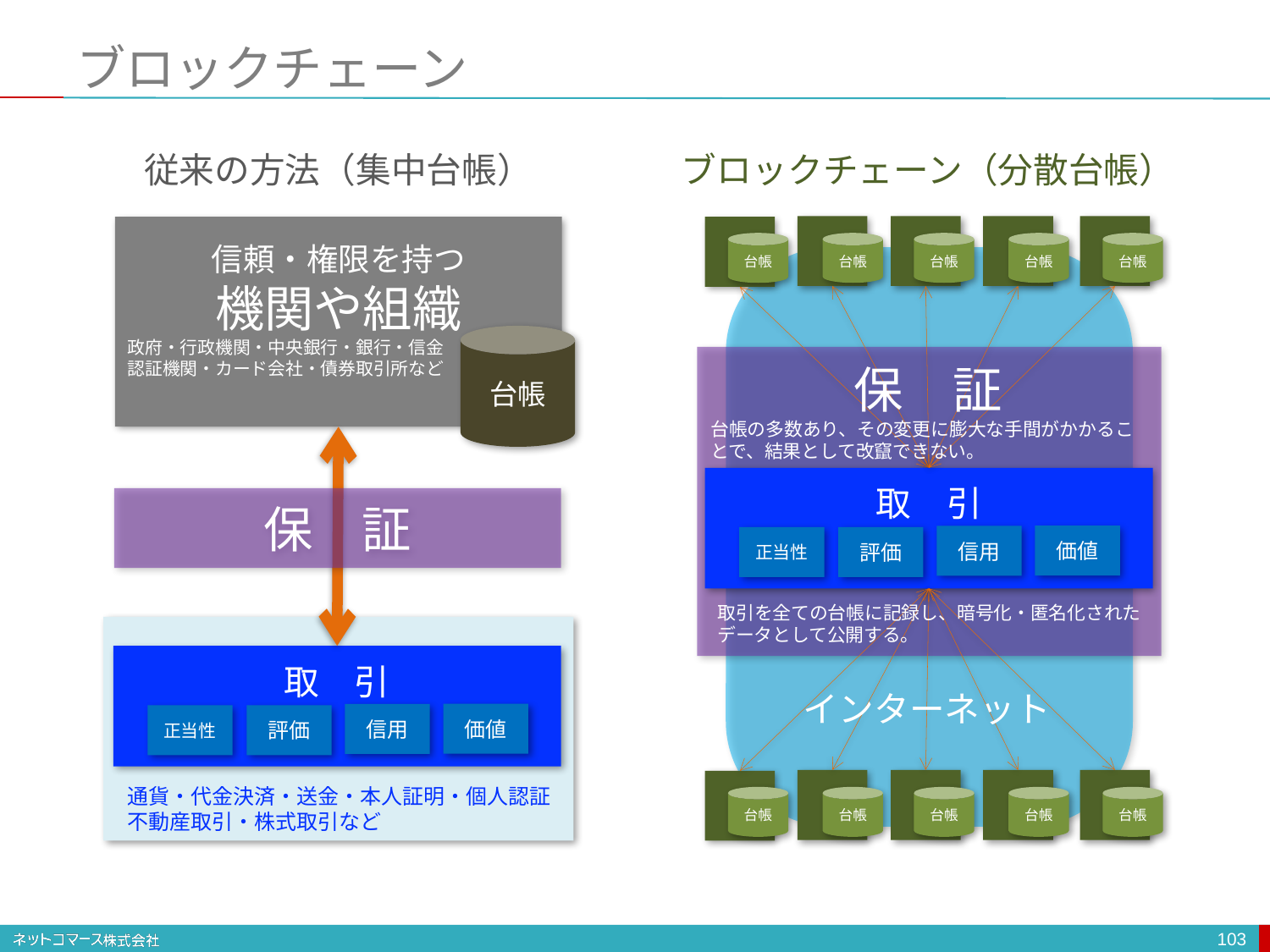

# ブロックチェーン
従来の方法（集中台帳）
ブロックチェーン（分散台帳）

信頼・権限を持つ
機関や組織
政府・行政機関・中央銀行・銀行・信金
認証機関・カード会社・債券取引所など

台帳
台帳
台帳
台帳
台帳

台帳

保　証
台帳の多数あり、その変更に膨大な手間がかかることで、結果として改竄できない。
取　引

保　証
価値
信用
正当性
評価
取引を全ての台帳に記録し、暗号化・匿名化されたデータとして公開する。

取　引

インターネット
価値
信用
正当性
評価

通貨・代金決済・送金・本人証明・個人認証
不動産取引・株式取引など
台帳
台帳
台帳
台帳
台帳
103